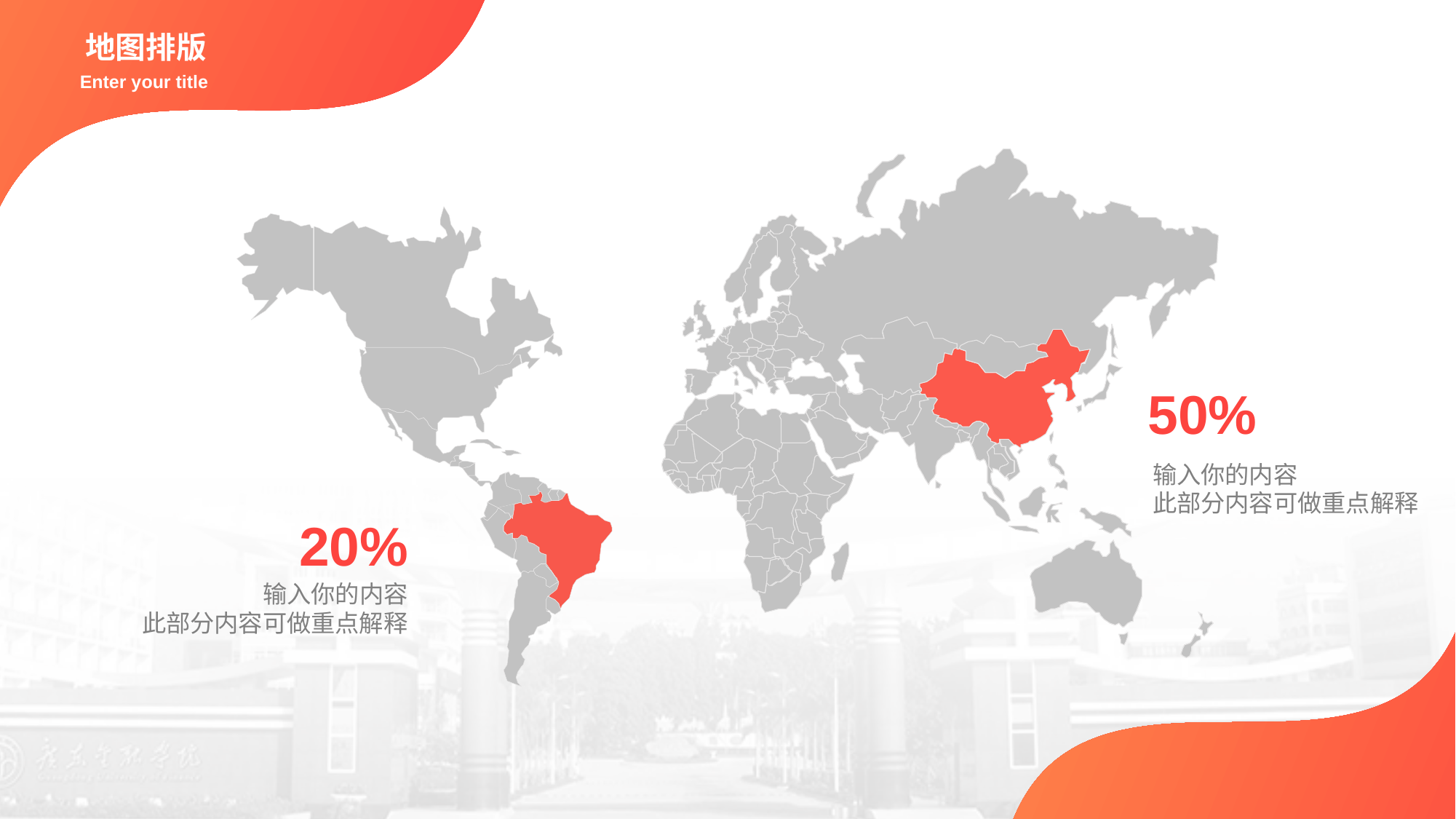

地图排版
Enter your title

50%
输入你的内容
此部分内容可做重点解释
20%
输入你的内容
此部分内容可做重点解释